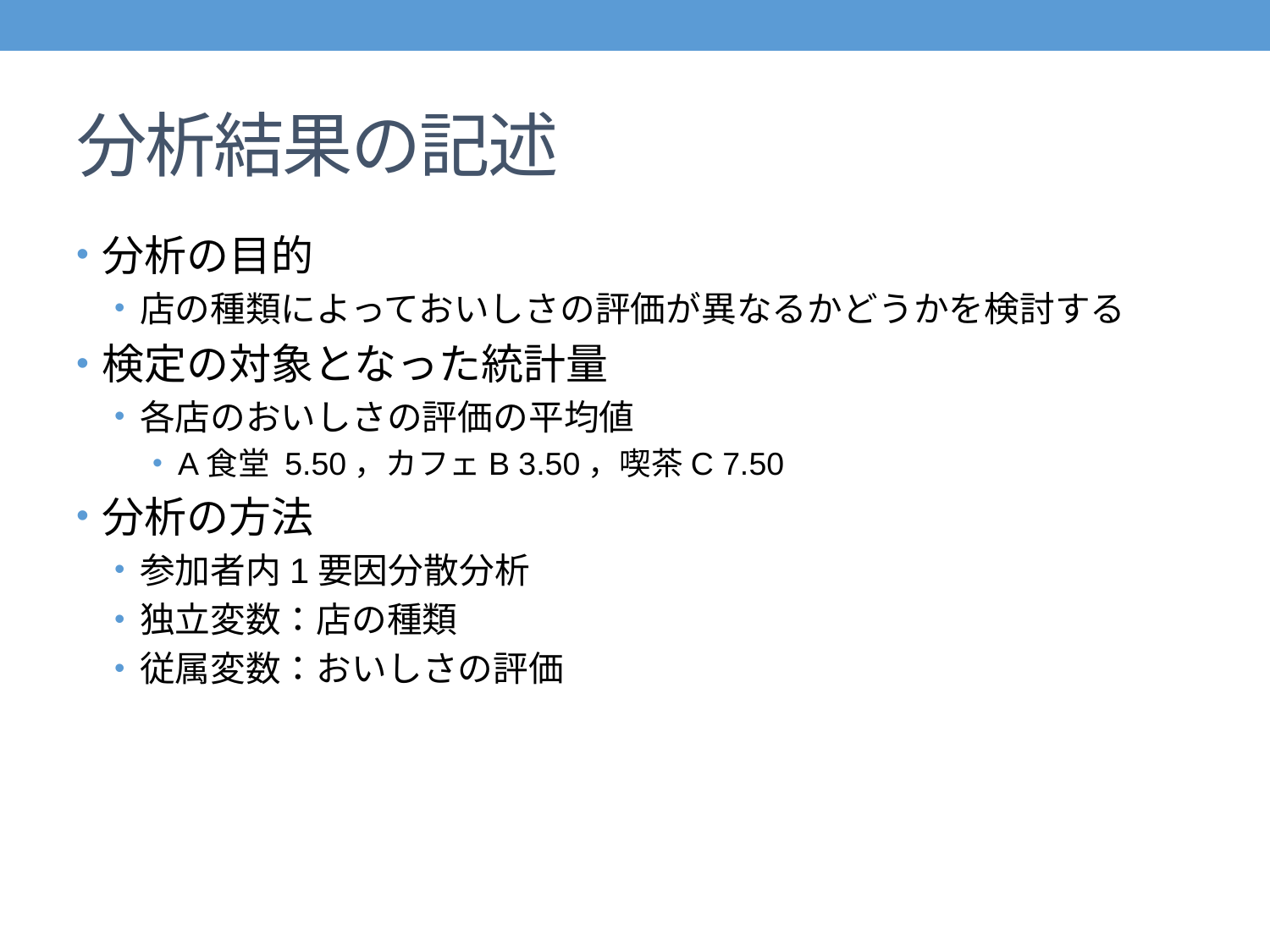

# 分析結果の記述
分析の目的
店の種類によっておいしさの評価が異なるかどうかを検討する
検定の対象となった統計量
各店のおいしさの評価の平均値
A食堂 5.50，カフェB 3.50，喫茶C 7.50
分析の方法
参加者内1要因分散分析
独立変数：店の種類
従属変数：おいしさの評価